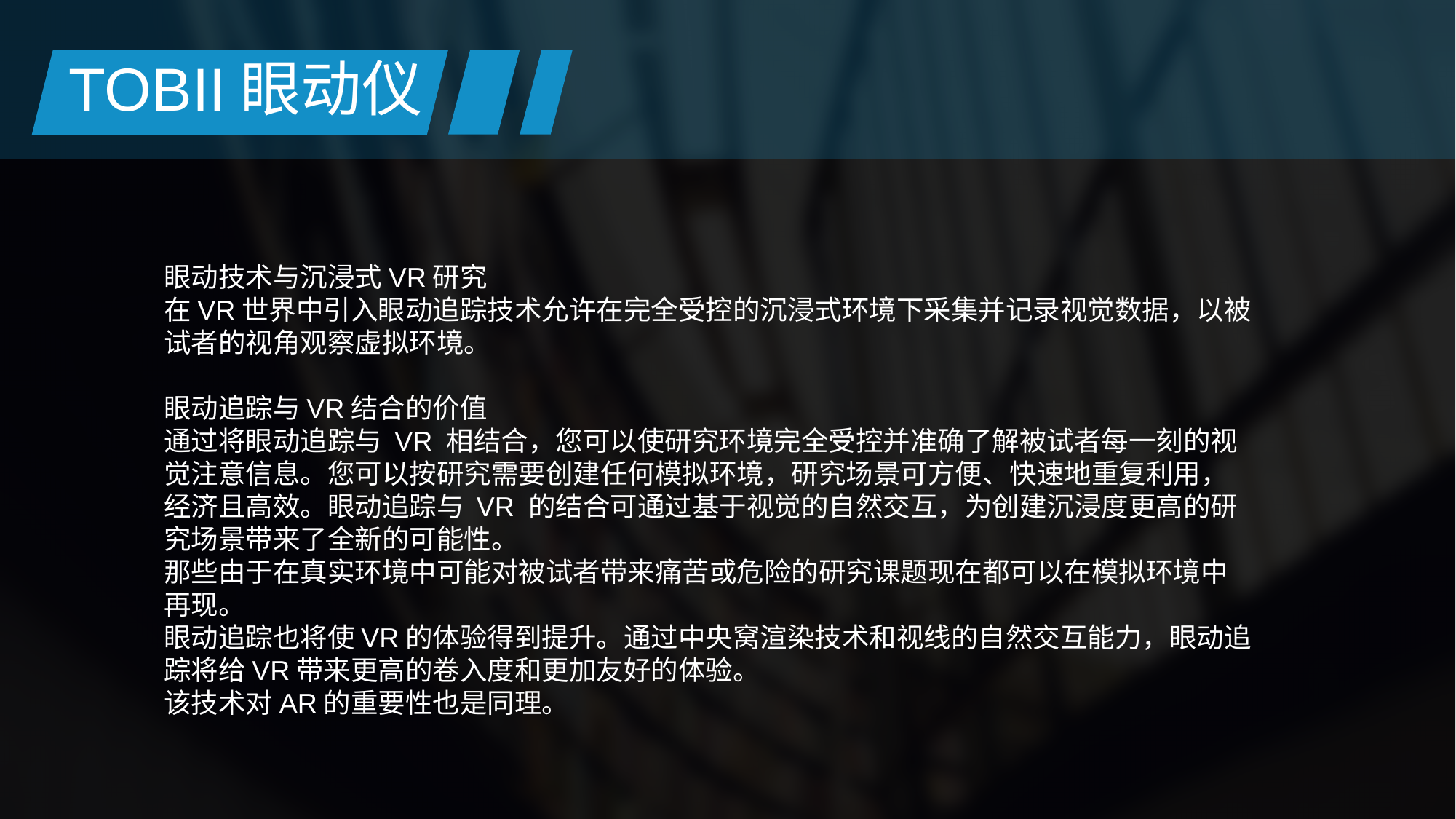

TOBII眼动仪

眼动技术与沉浸式VR研究
在VR世界中引入眼动追踪技术允许在完全受控的沉浸式环境下采集并记录视觉数据，以被试者的视角观察虚拟环境。

眼动追踪与VR结合的价值
通过将眼动追踪与 VR 相结合，您可以使研究环境完全受控并准确了解被试者每一刻的视觉注意信息。您可以按研究需要创建任何模拟环境，研究场景可方便、快速地重复利用，经济且高效。眼动追踪与 VR 的结合可通过基于视觉的自然交互，为创建沉浸度更高的研究场景带来了全新的可能性。
那些由于在真实环境中可能对被试者带来痛苦或危险的研究课题现在都可以在模拟环境中再现。
眼动追踪也将使VR的体验得到提升。通过中央窝渲染技术和视线的自然交互能力，眼动追踪将给VR带来更高的卷入度和更加友好的体验。
该技术对AR的重要性也是同理。